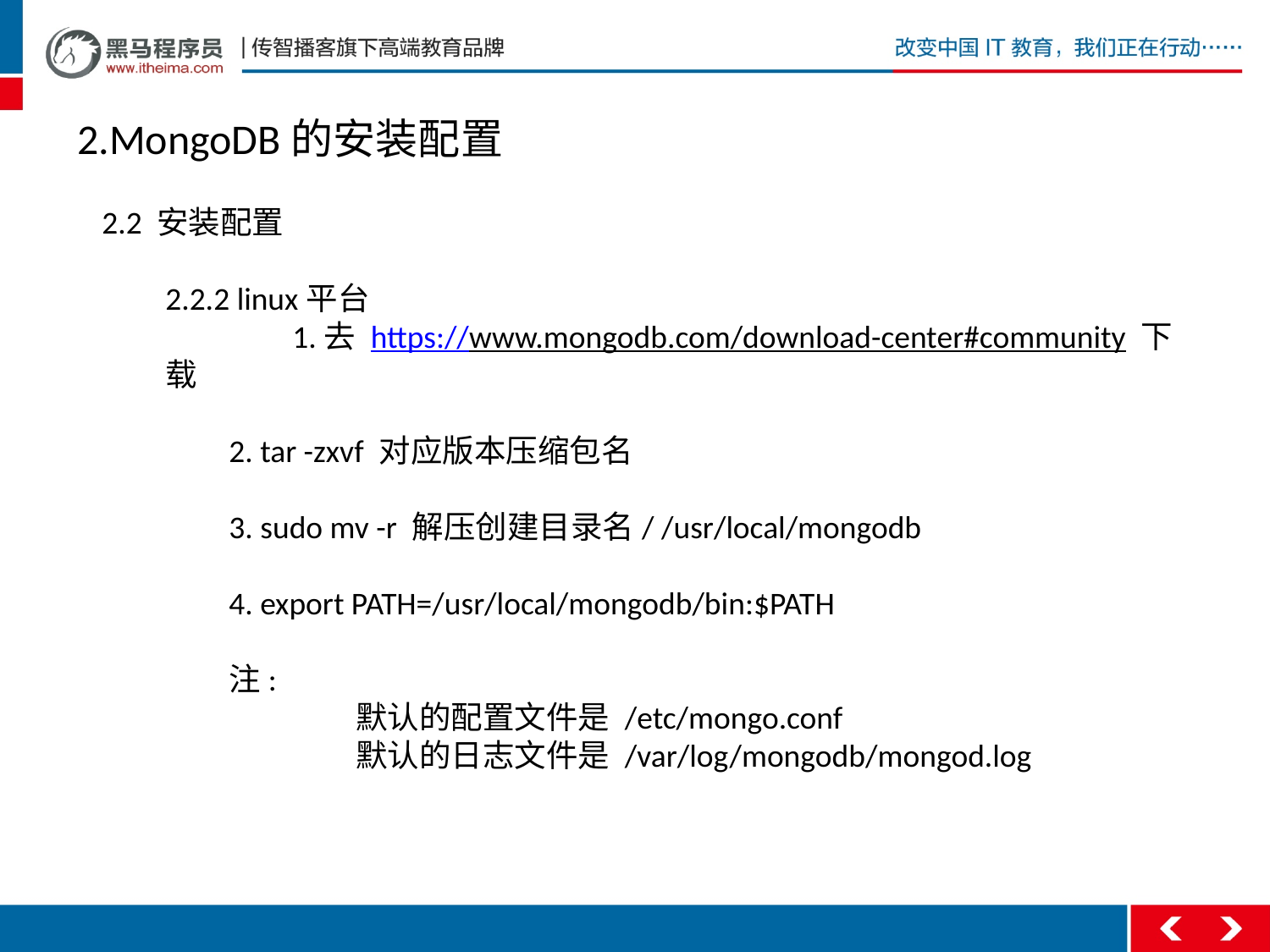

2.MongoDB的安装配置
2.2 安装配置

2.2.2 linux平台
	1.去 https://www.mongodb.com/download-center#community 下载

	2. tar -zxvf 对应版本压缩包名

	3. sudo mv -r 解压创建目录名/ /usr/local/mongodb

	4. export PATH=/usr/local/mongodb/bin:$PATH

	注:
		默认的配置文件是 /etc/mongo.conf
                       	默认的日志文件是 /var/log/mongodb/mongod.log